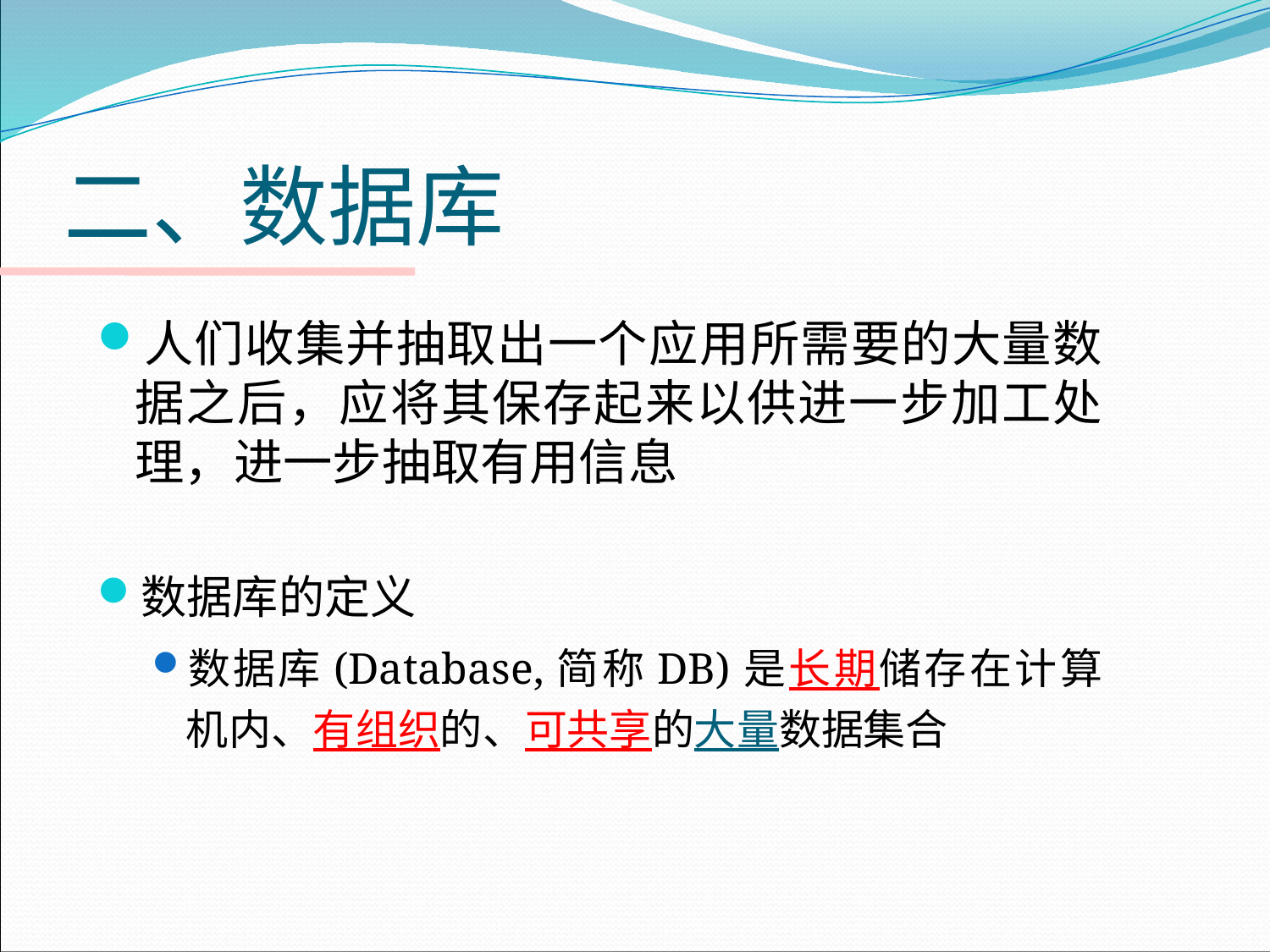

# 二、数据库
人们收集并抽取出一个应用所需要的大量数据之后，应将其保存起来以供进一步加工处理，进一步抽取有用信息

数据库的定义
数据库(Database,简称DB)是长期储存在计算机内、有组织的、可共享的大量数据集合
18